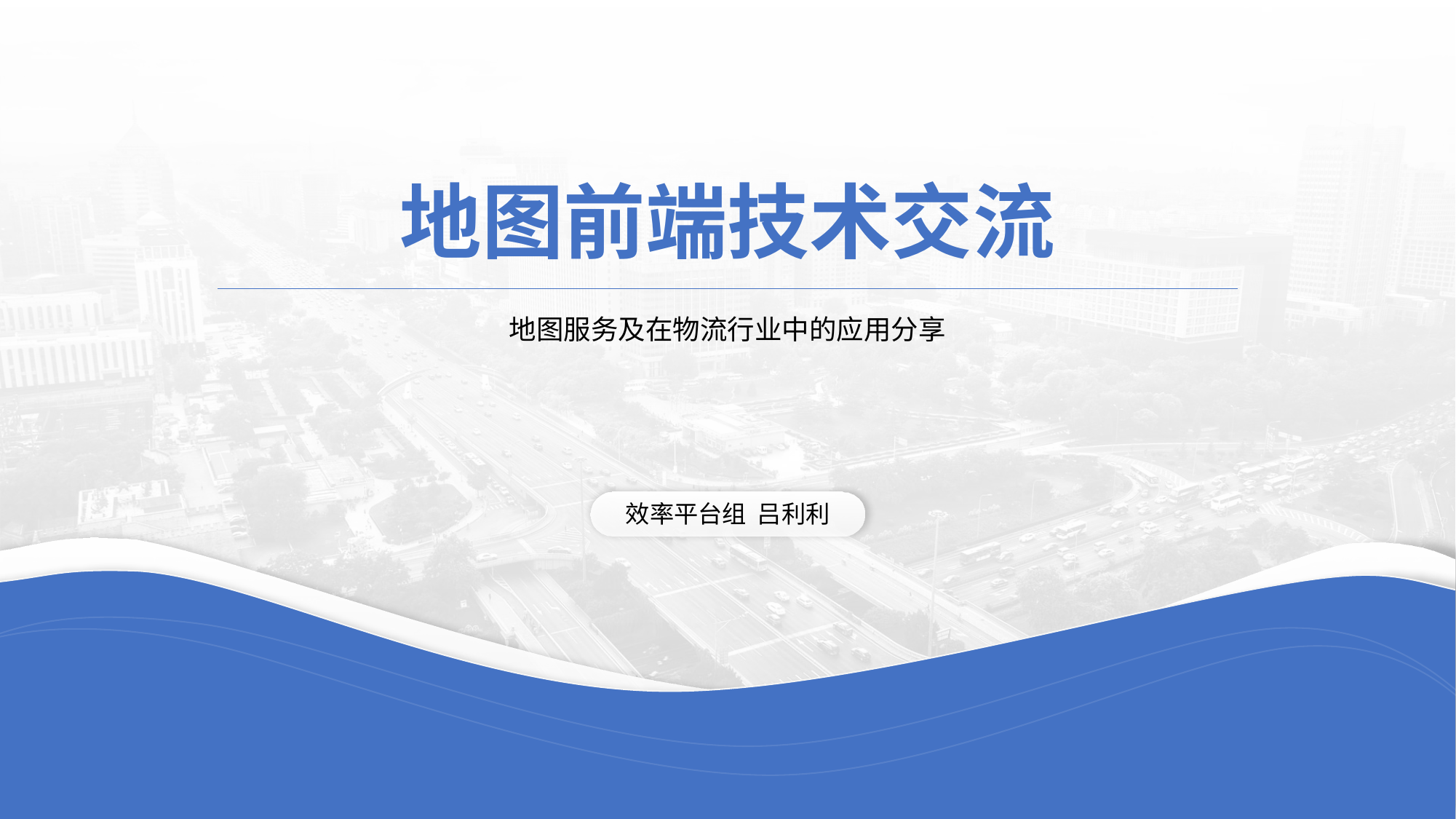

地图前端技术交流
地图服务及在物流行业中的应用分享
效率平台组  吕利利